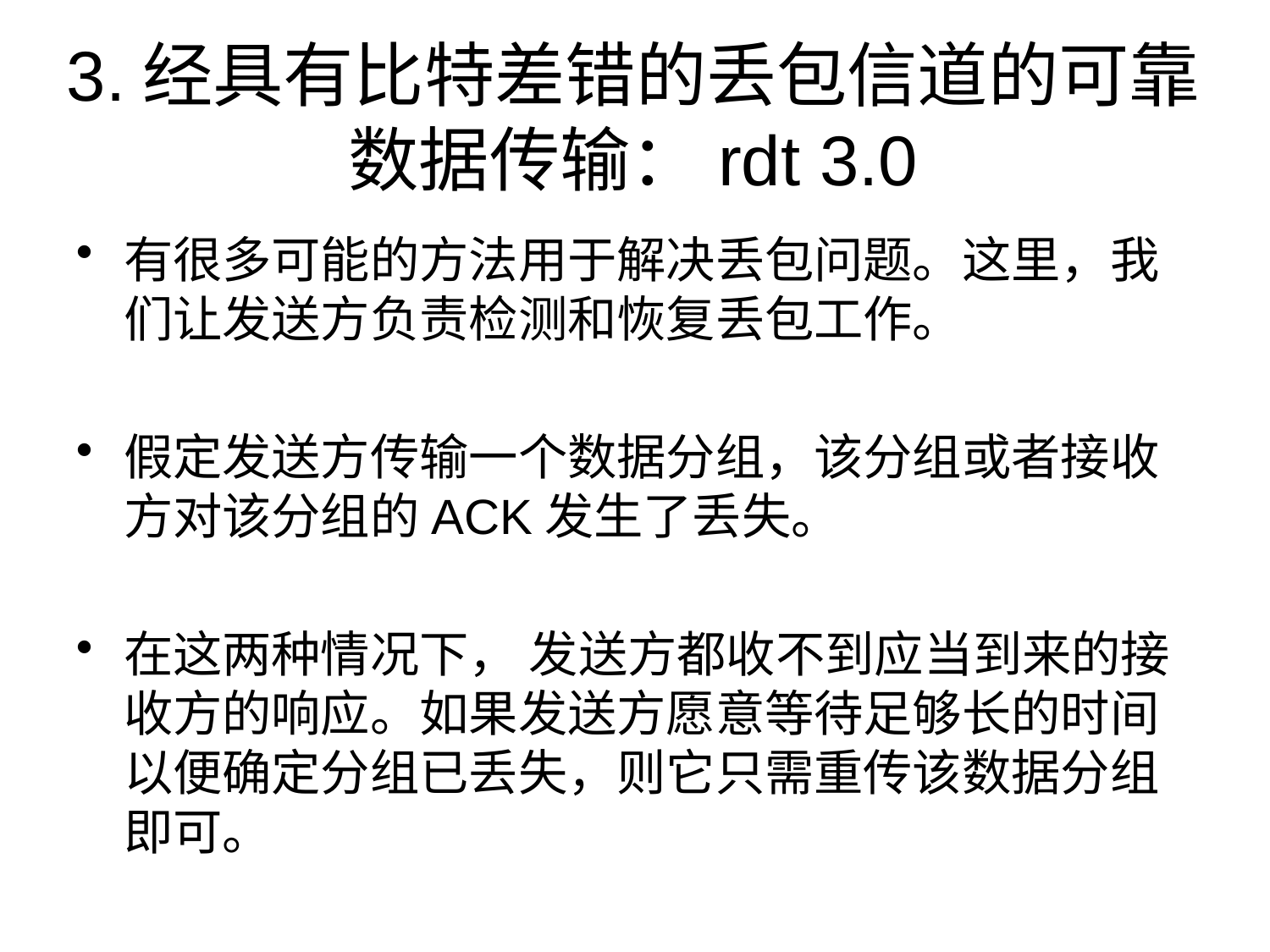

# 3.经具有比特差错的丢包信道的可靠数据传输：rdt 3.0
有很多可能的方法用于解决丢包问题。这里，我们让发送方负责检测和恢复丢包工作。

假定发送方传输一个数据分组，该分组或者接收方对该分组的ACK发生了丢失。

在这两种情况下， 发送方都收不到应当到来的接收方的响应。如果发送方愿意等待足够长的时间以便确定分组已丢失，则它只需重传该数据分组即可。